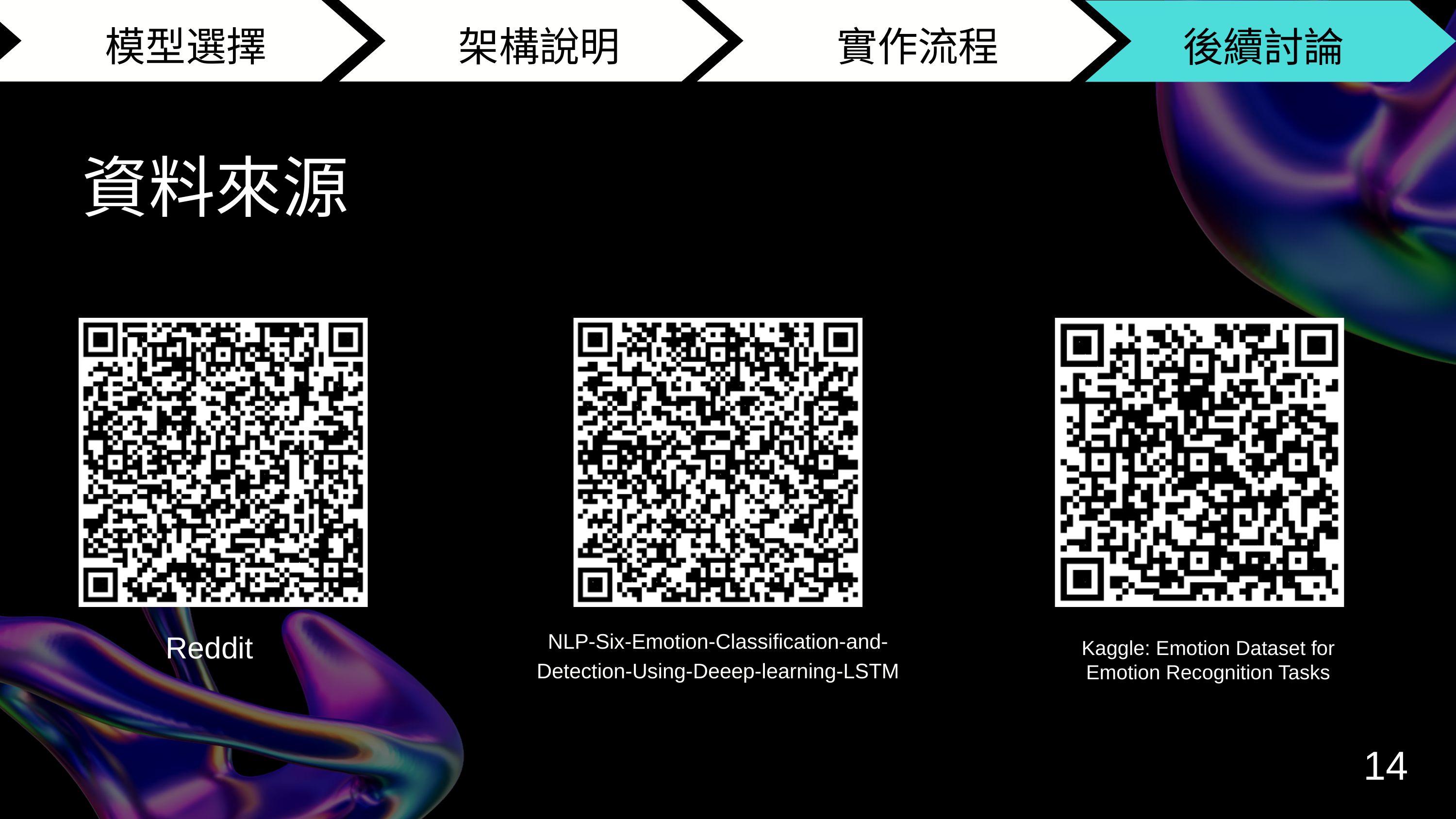

模型選擇

架構說明

 實作流程

後續討論
資料來源

Reddit
NLP-Six-Emotion-Classification-and-Detection-Using-Deeep-learning-LSTM
Kaggle: Emotion Dataset for Emotion Recognition Tasks
14